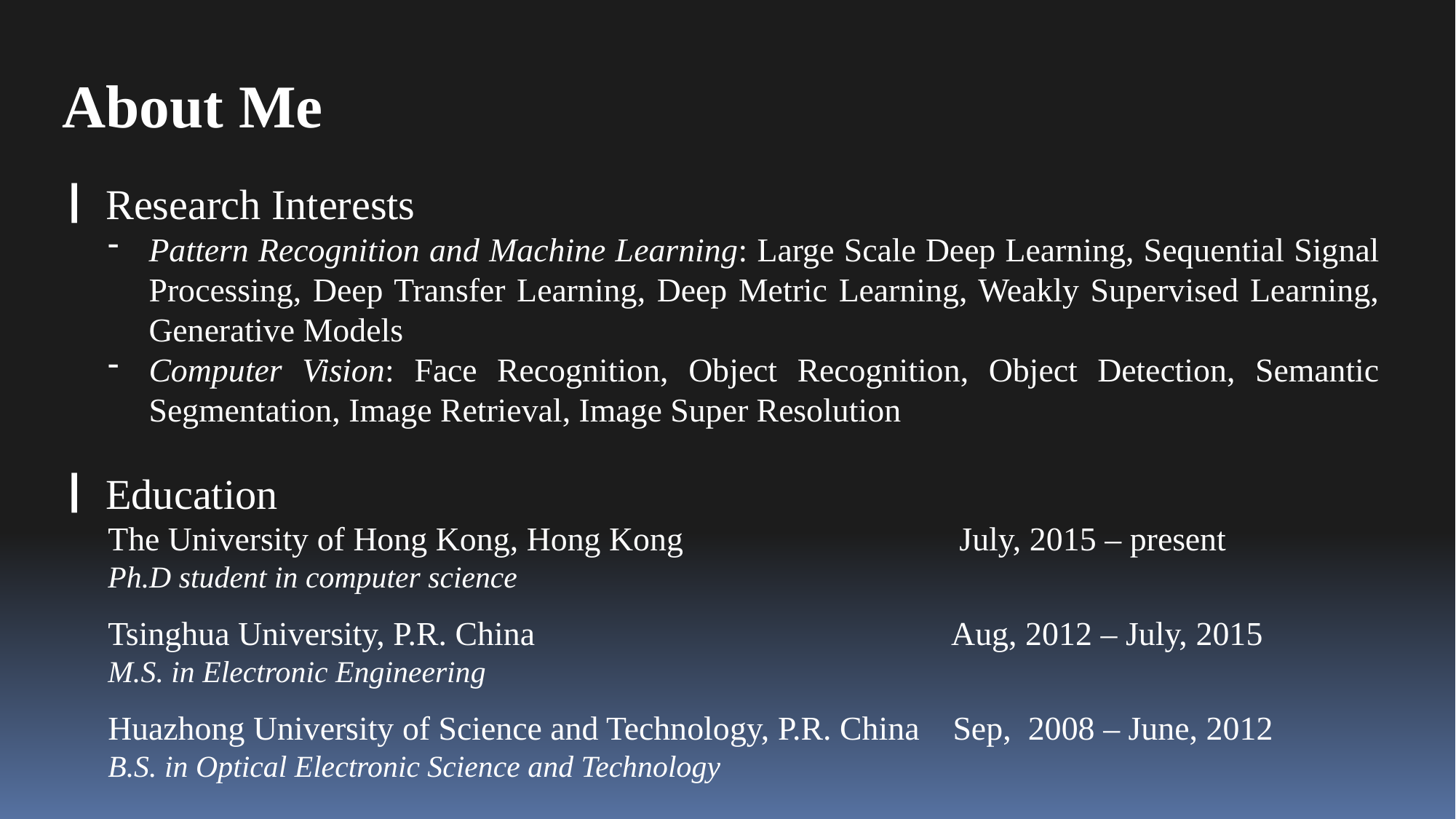

About Me
丨Research Interests
Pattern Recognition and Machine Learning: Large Scale Deep Learning, Sequential Signal Processing, Deep Transfer Learning, Deep Metric Learning, Weakly Supervised Learning, Generative Models
Computer Vision: Face Recognition, Object Recognition, Object Detection, Semantic Segmentation, Image Retrieval, Image Super Resolution

丨Education
The University of Hong Kong, Hong Kong                                 July, 2015 – present
Ph.D student in computer science

Tsinghua University, P.R. China                                                  Aug, 2012 – July, 2015
M.S. in Electronic Engineering

Huazhong University of Science and Technology, P.R. China    Sep,  2008 – June, 2012
B.S. in Optical Electronic Science and Technology